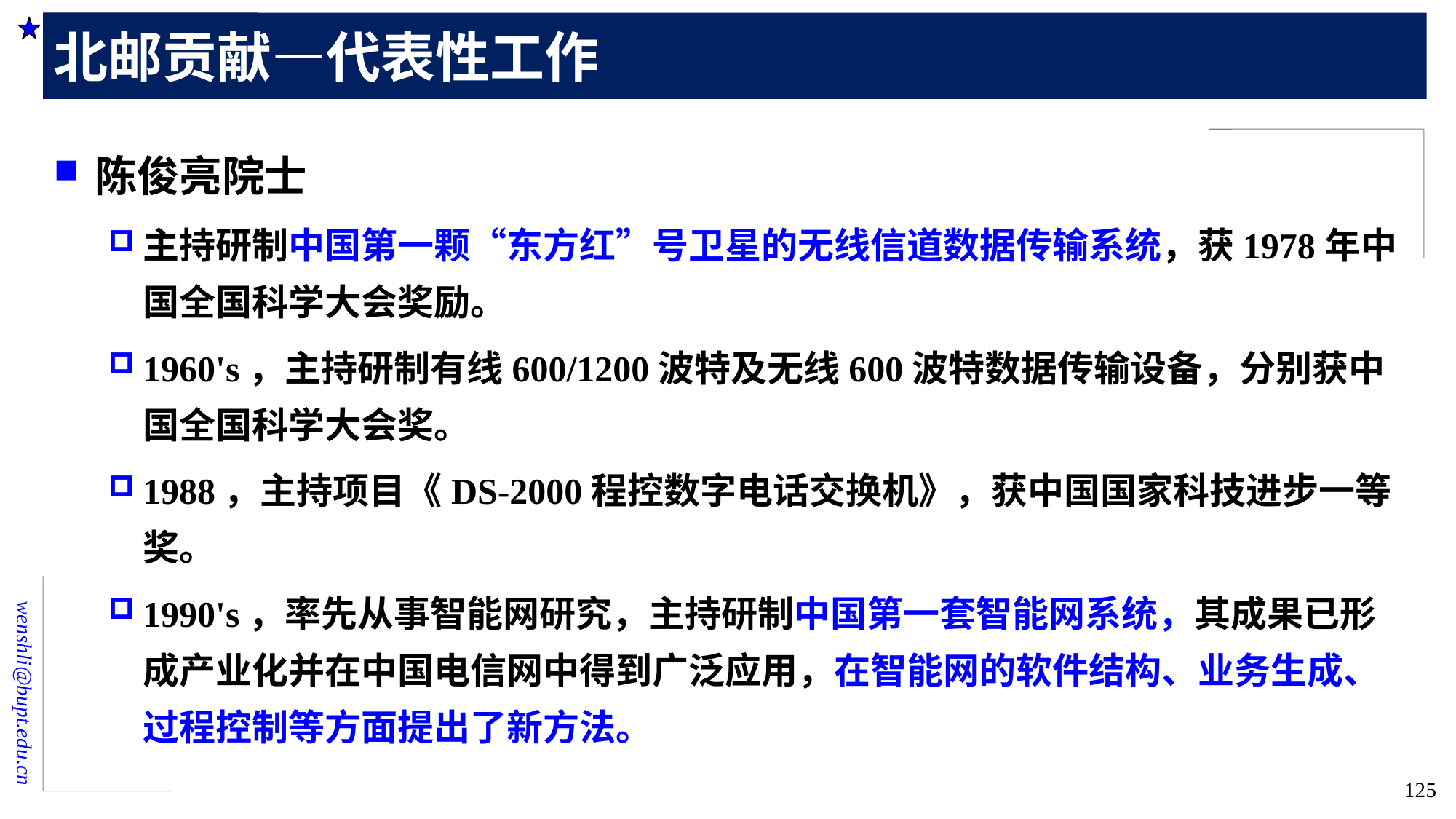

# 北邮贡献—代表性工作
陈俊亮院士
主持研制中国第一颗“东方红”号卫星的无线信道数据传输系统，获1978年中国全国科学大会奖励。
1960's，主持研制有线600/1200波特及无线600波特数据传输设备，分别获中国全国科学大会奖。
1988，主持项目《DS-2000程控数字电话交换机》，获中国国家科技进步一等奖。
1990's，率先从事智能网研究，主持研制中国第一套智能网系统，其成果已形成产业化并在中国电信网中得到广泛应用，在智能网的软件结构、业务生成、过程控制等方面提出了新方法。
125